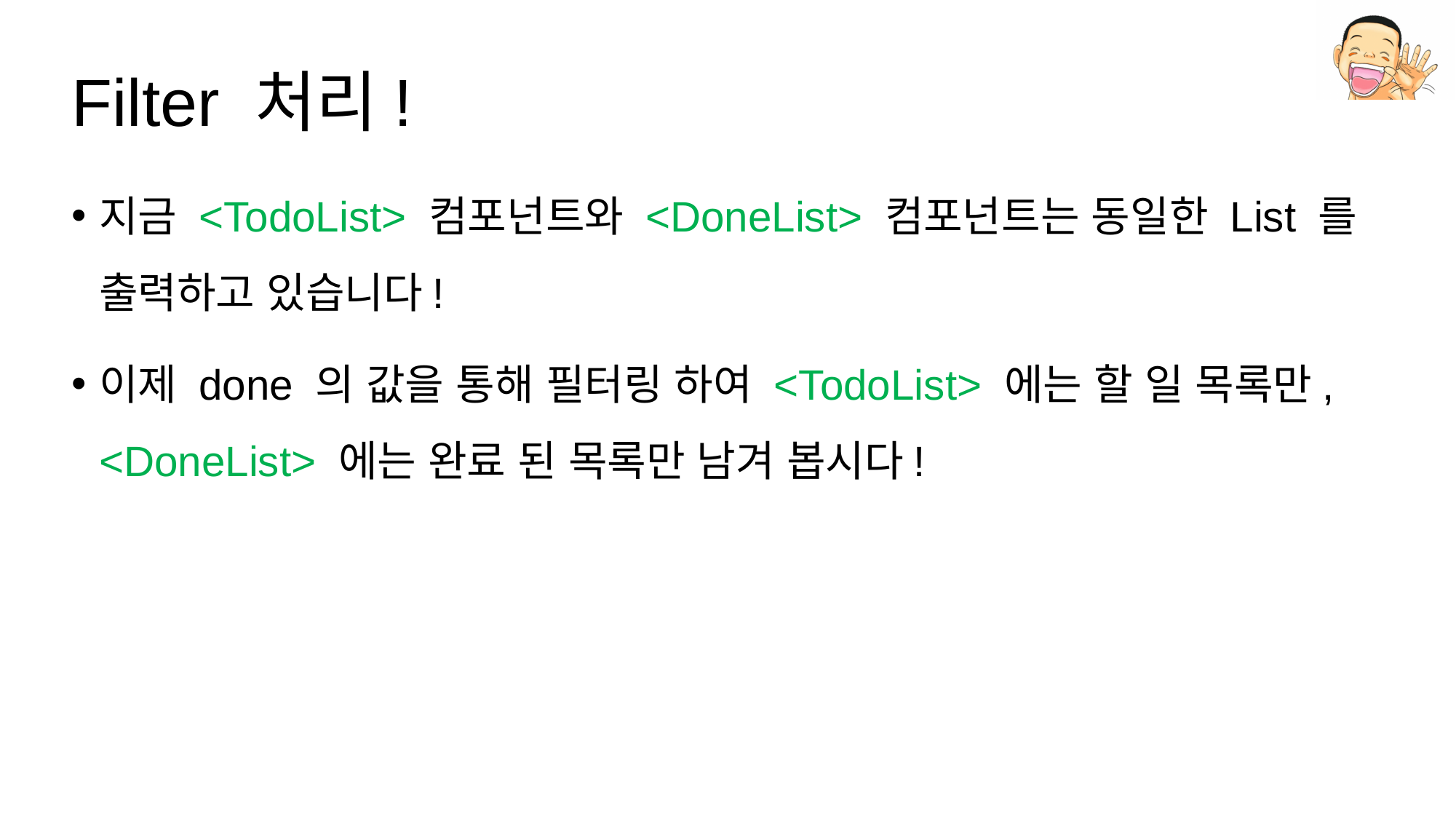

# Filter 처리!
지금 <TodoList> 컴포넌트와 <DoneList> 컴포넌트는 동일한 List 를 출력하고 있습니다!
이제 done 의 값을 통해 필터링 하여 <TodoList> 에는 할 일 목록만, <DoneList> 에는 완료 된 목록만 남겨 봅시다!